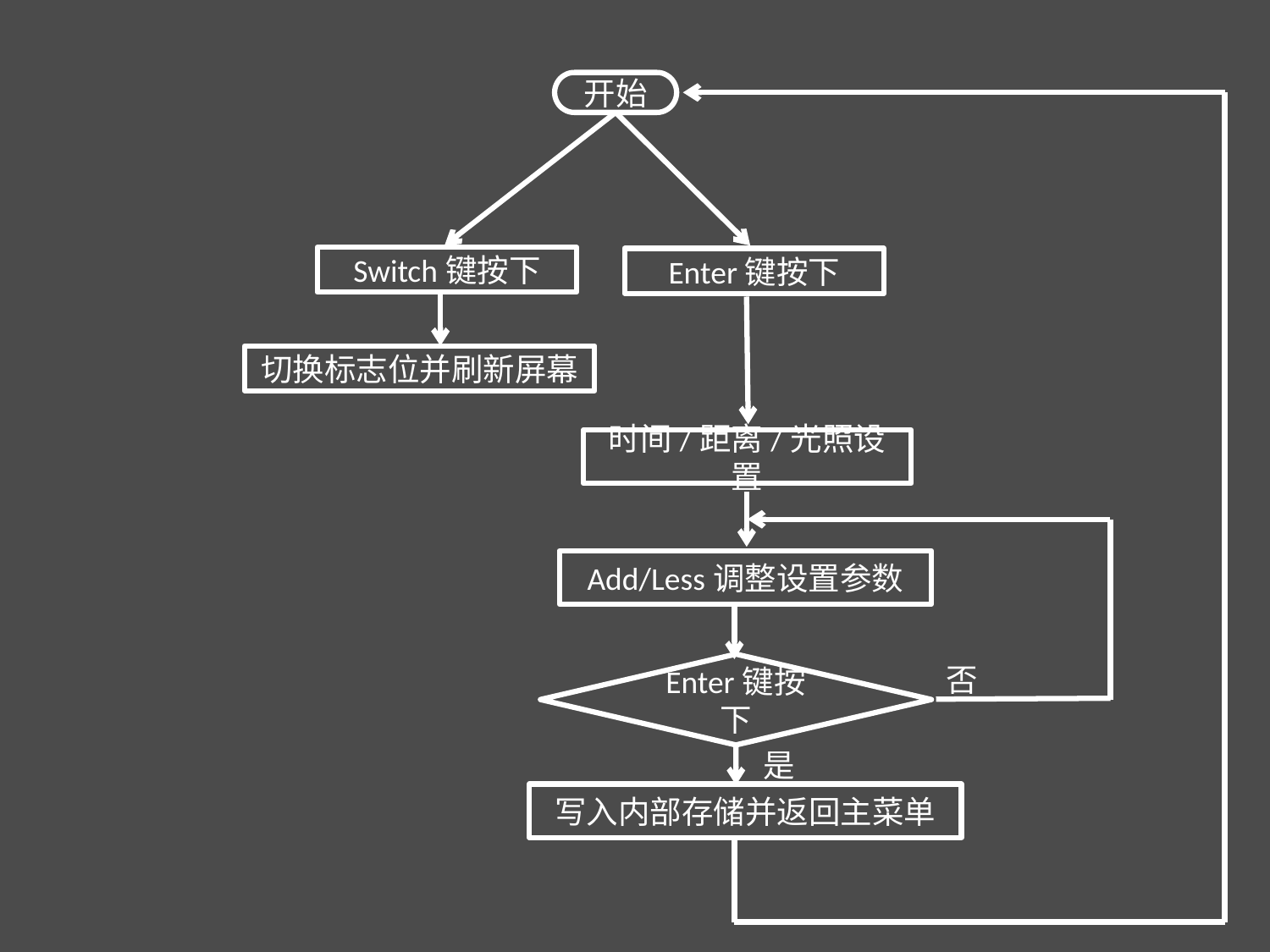

开始
Switch键按下
Enter键按下
切换标志位并刷新屏幕
时间/距离/光照设置
Add/Less调整设置参数
Enter键按下
否
是
写入内部存储并返回主菜单